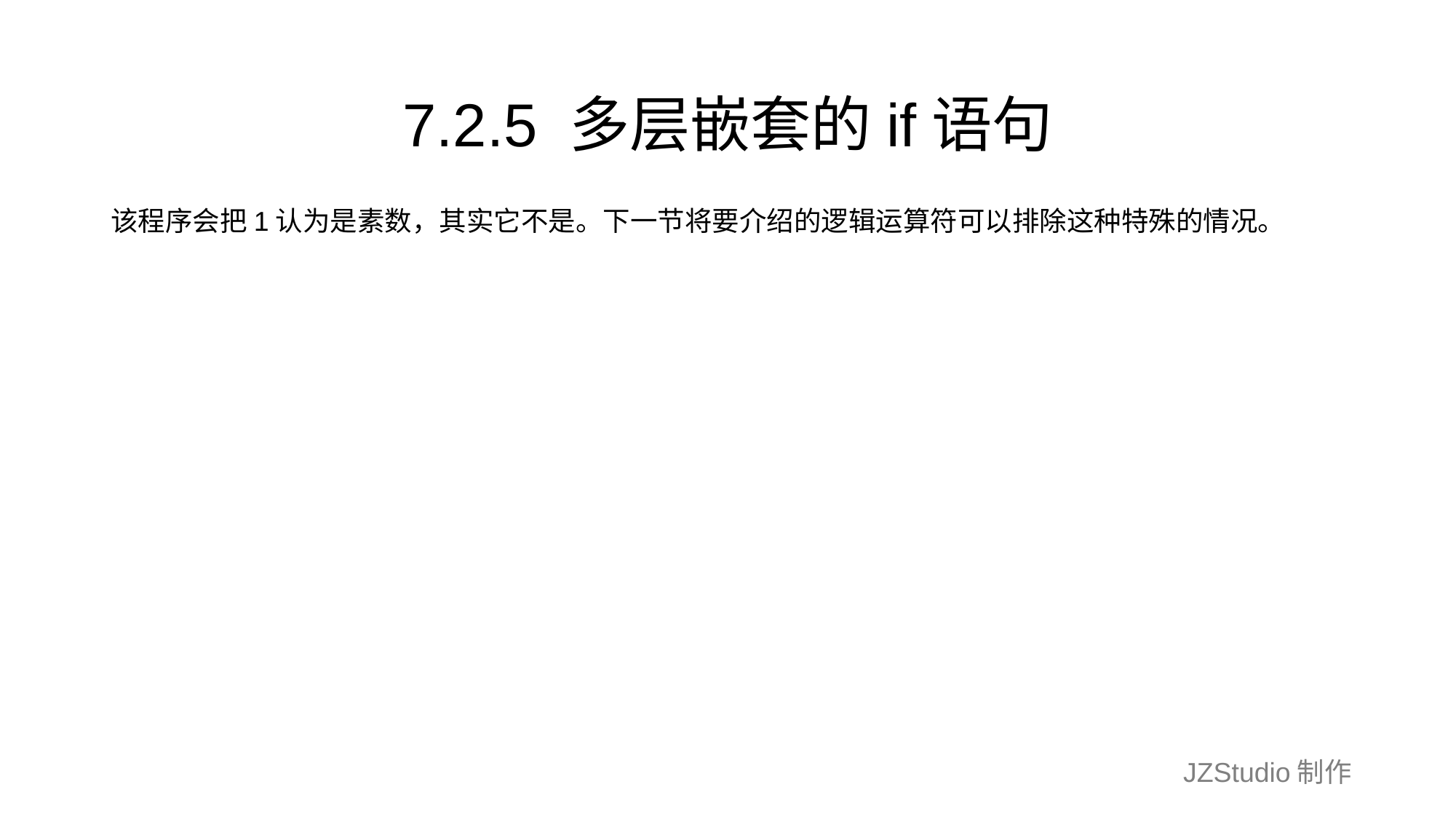

# 7.2.5 多层嵌套的if语句
该程序会把1认为是素数，其实它不是。下一节将要介绍的逻辑运算符可以排除这种特殊的情况。